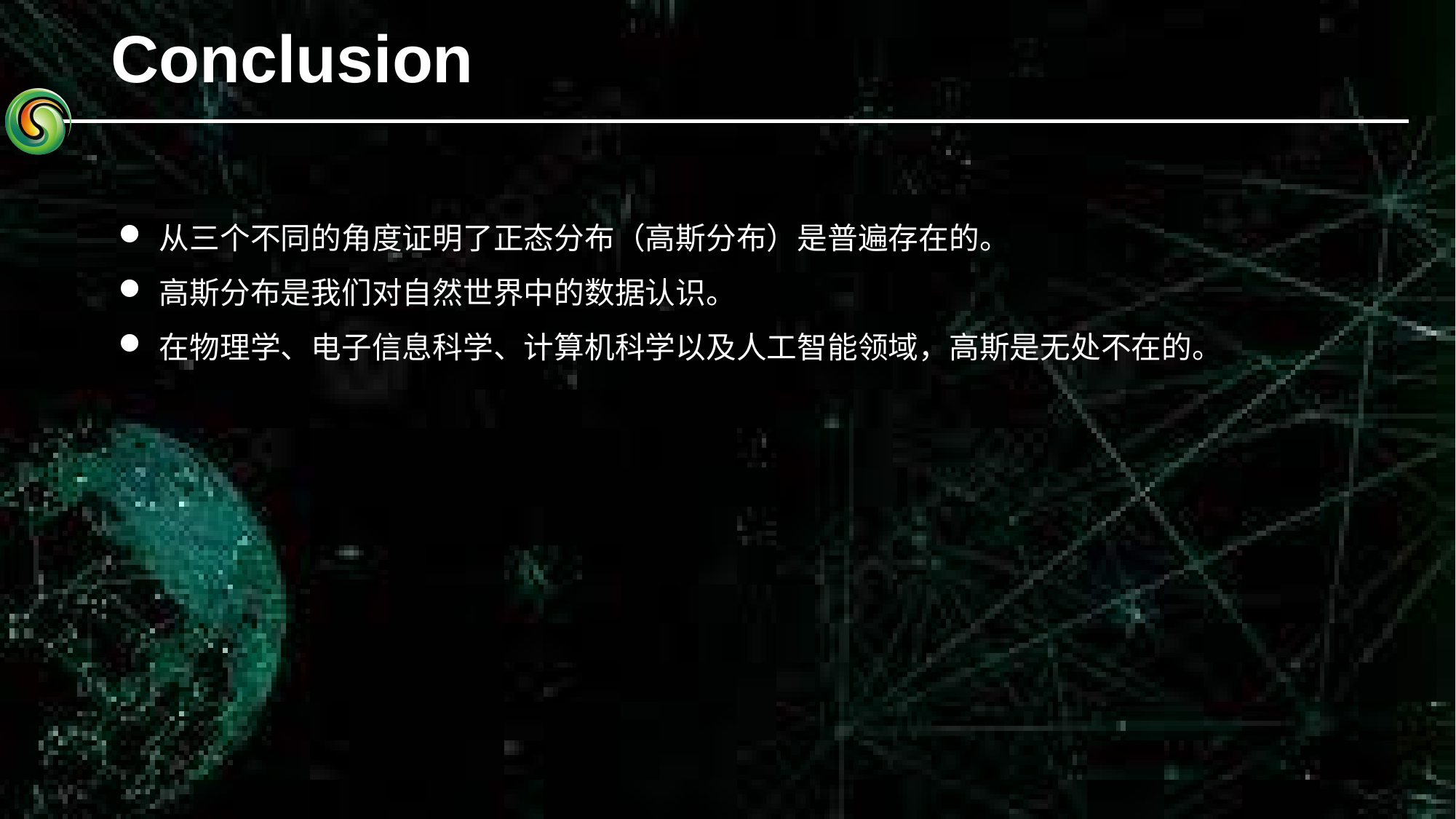

# Conclusion
从三个不同的角度证明了正态分布（高斯分布）是普遍存在的。
高斯分布是我们对自然世界中的数据认识。
在物理学、电子信息科学、计算机科学以及人工智能领域，高斯是无处不在的。